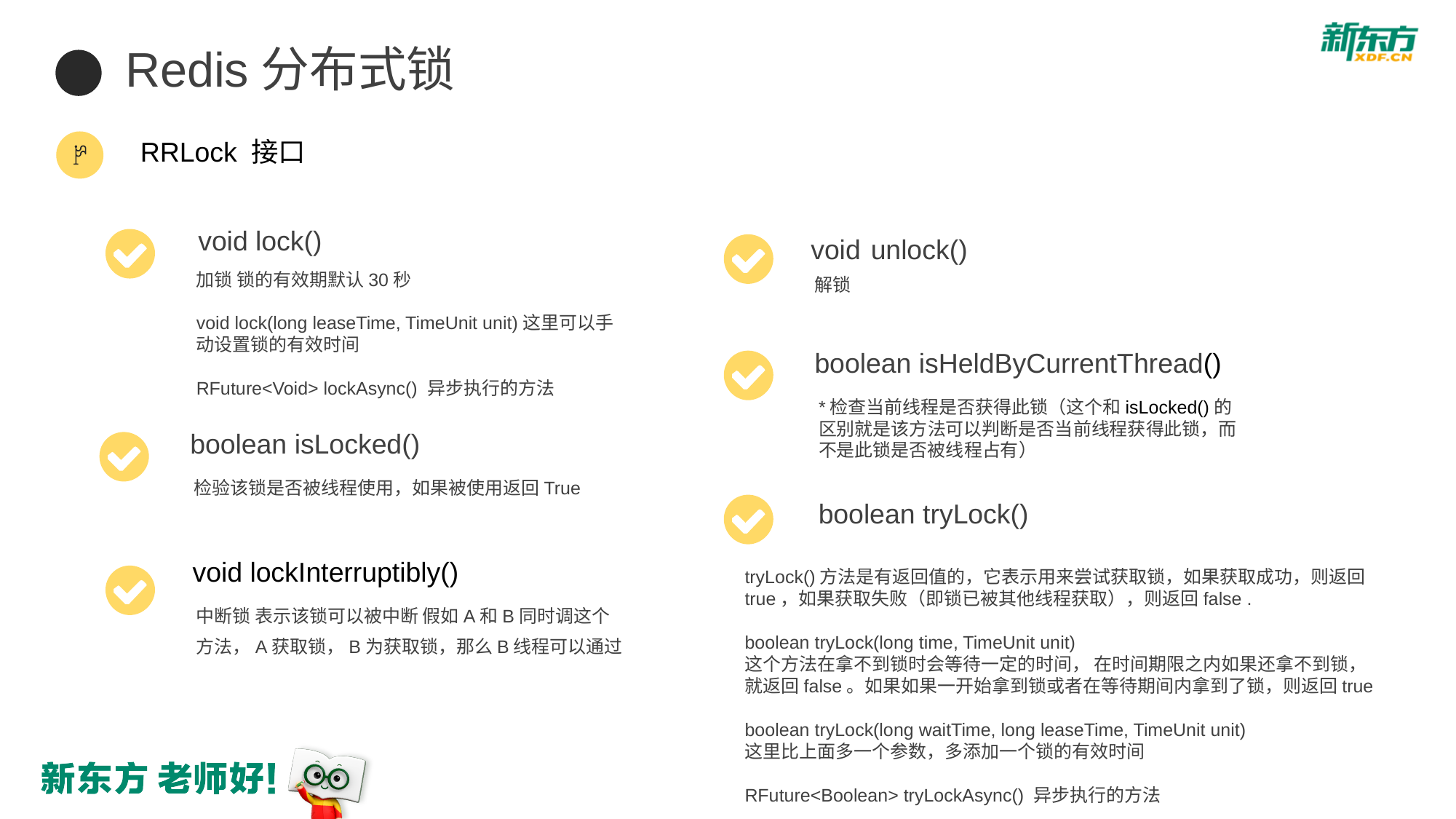

Redis分布式锁

RRLock 接口

void lock()
void unlock()

加锁 锁的有效期默认30秒

void lock(long leaseTime, TimeUnit unit)这里可以手动设置锁的有效时间

RFuture<Void> lockAsync() 异步执行的方法
解锁
boolean isHeldByCurrentThread()

*检查当前线程是否获得此锁（这个和isLocked()的区别就是该方法可以判断是否当前线程获得此锁，而不是此锁是否被线程占有）
boolean isLocked()

检验该锁是否被线程使用，如果被使用返回True
 boolean tryLock()

void lockInterruptibly()
tryLock()方法是有返回值的，它表示用来尝试获取锁，如果获取成功，则返回true，如果获取失败（即锁已被其他线程获取），则返回false .

boolean tryLock(long time, TimeUnit unit)
这个方法在拿不到锁时会等待一定的时间， 在时间期限之内如果还拿不到锁，就返回false。如果如果一开始拿到锁或者在等待期间内拿到了锁，则返回true

boolean tryLock(long waitTime, long leaseTime, TimeUnit unit)
这里比上面多一个参数，多添加一个锁的有效时间

RFuture<Boolean> tryLockAsync() 异步执行的方法

中断锁 表示该锁可以被中断 假如A和B同时调这个方法，A获取锁，B为获取锁，那么B线程可以通过